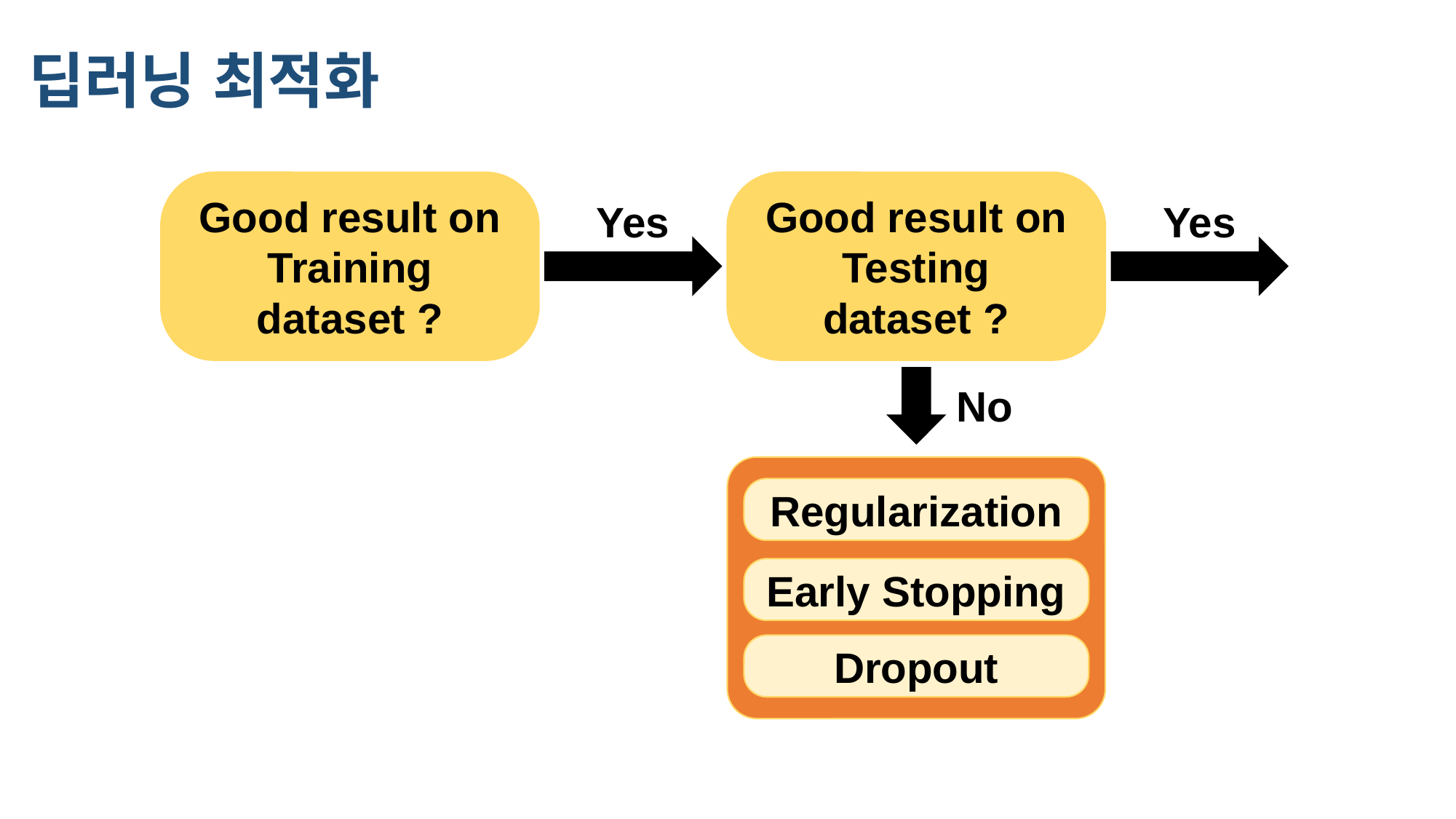

딥러닝 최적화
Good result on
Testing dataset ?
Good result on
Training dataset ?
Yes
Yes

No

Regularization
Early Stopping
Dropout